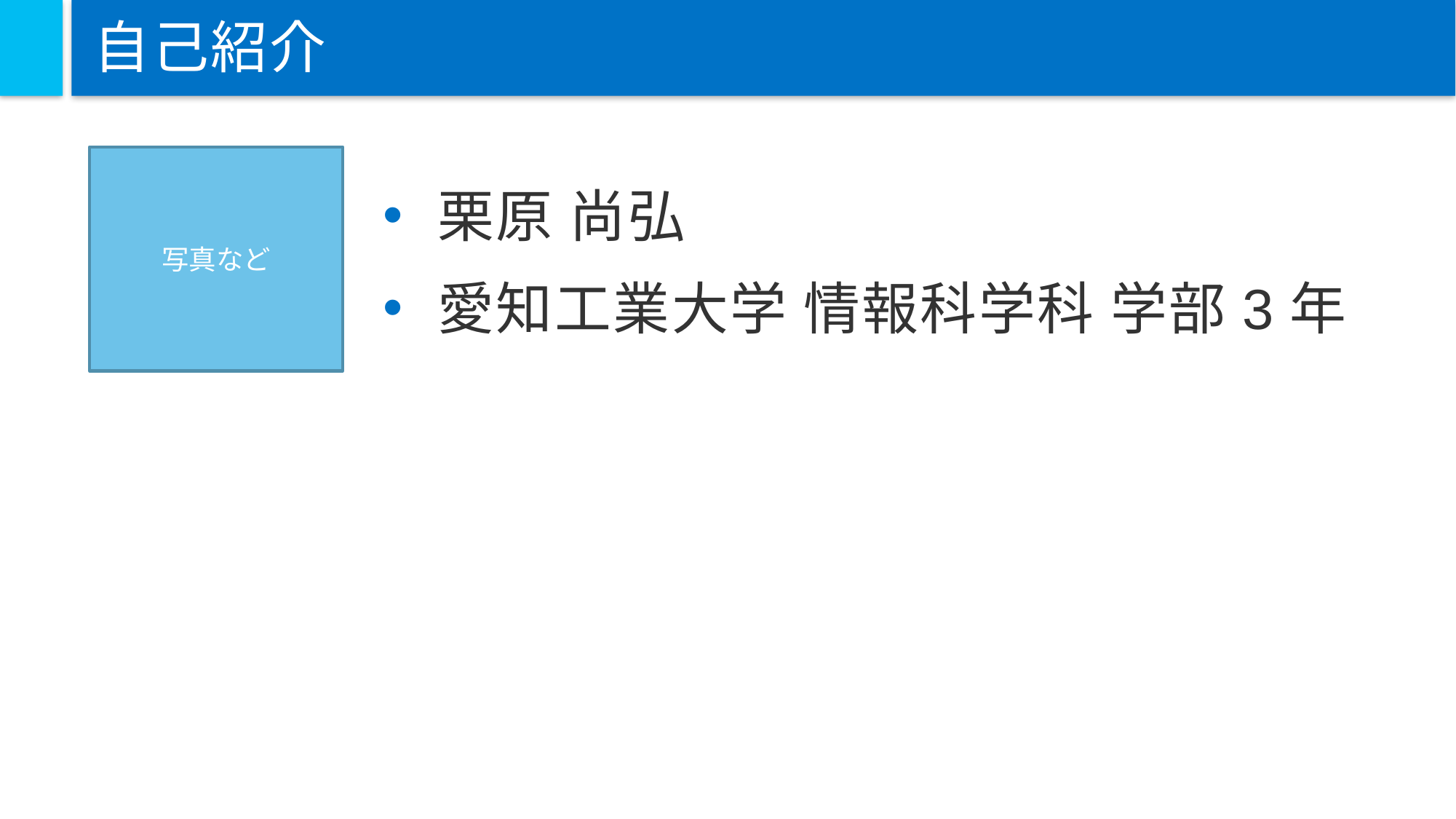

# 自己紹介
写真など
栗原 尚弘
愛知工業大学 情報科学科 学部3年